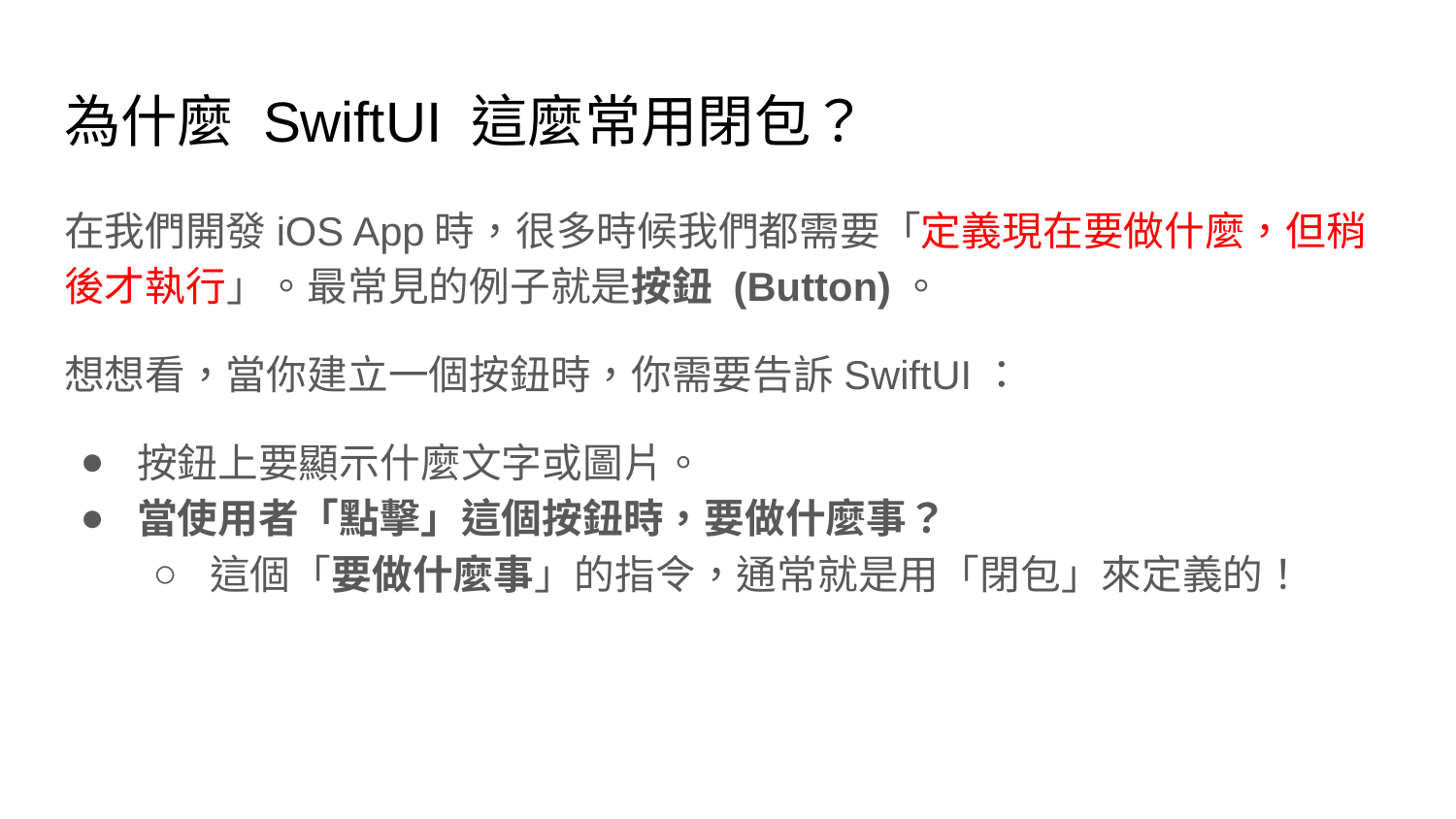

# 為什麼 SwiftUI 這麼常用閉包？
在我們開發iOS App時，很多時候我們都需要「定義現在要做什麼，但稍後才執行」。最常見的例子就是按鈕 (Button)。
想想看，當你建立一個按鈕時，你需要告訴SwiftUI：
按鈕上要顯示什麼文字或圖片。
當使用者「點擊」這個按鈕時，要做什麼事？
這個「要做什麼事」的指令，通常就是用「閉包」來定義的！